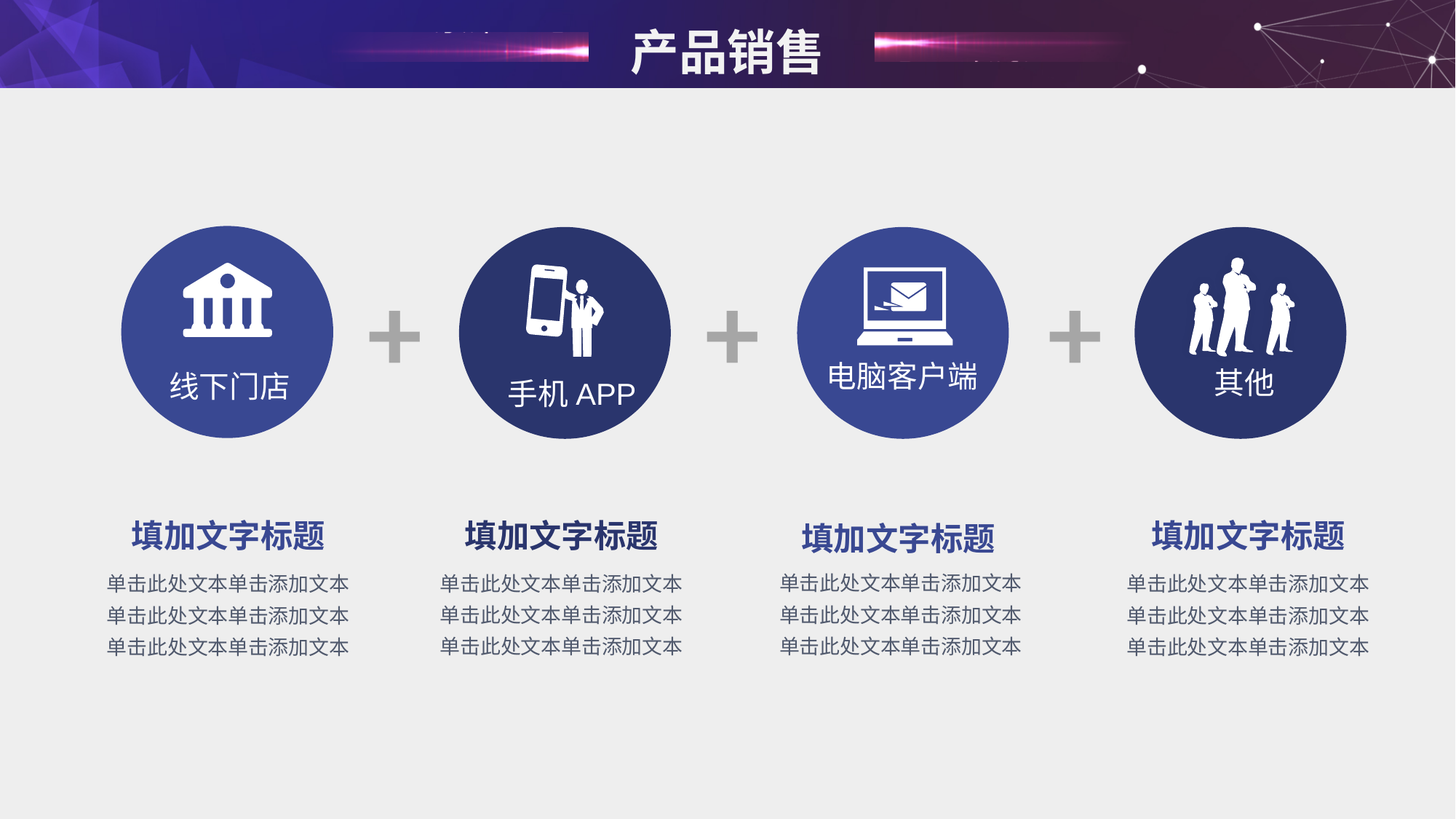

产品销售

+
+
+

电脑客户端
其他
线下门店
手机APP
填加文字标题
填加文字标题
填加文字标题
填加文字标题
单击此处文本单击添加文本单击此处文本单击添加文本单击此处文本单击添加文本
单击此处文本单击添加文本单击此处文本单击添加文本单击此处文本单击添加文本
单击此处文本单击添加文本单击此处文本单击添加文本单击此处文本单击添加文本
单击此处文本单击添加文本单击此处文本单击添加文本单击此处文本单击添加文本
延迟付